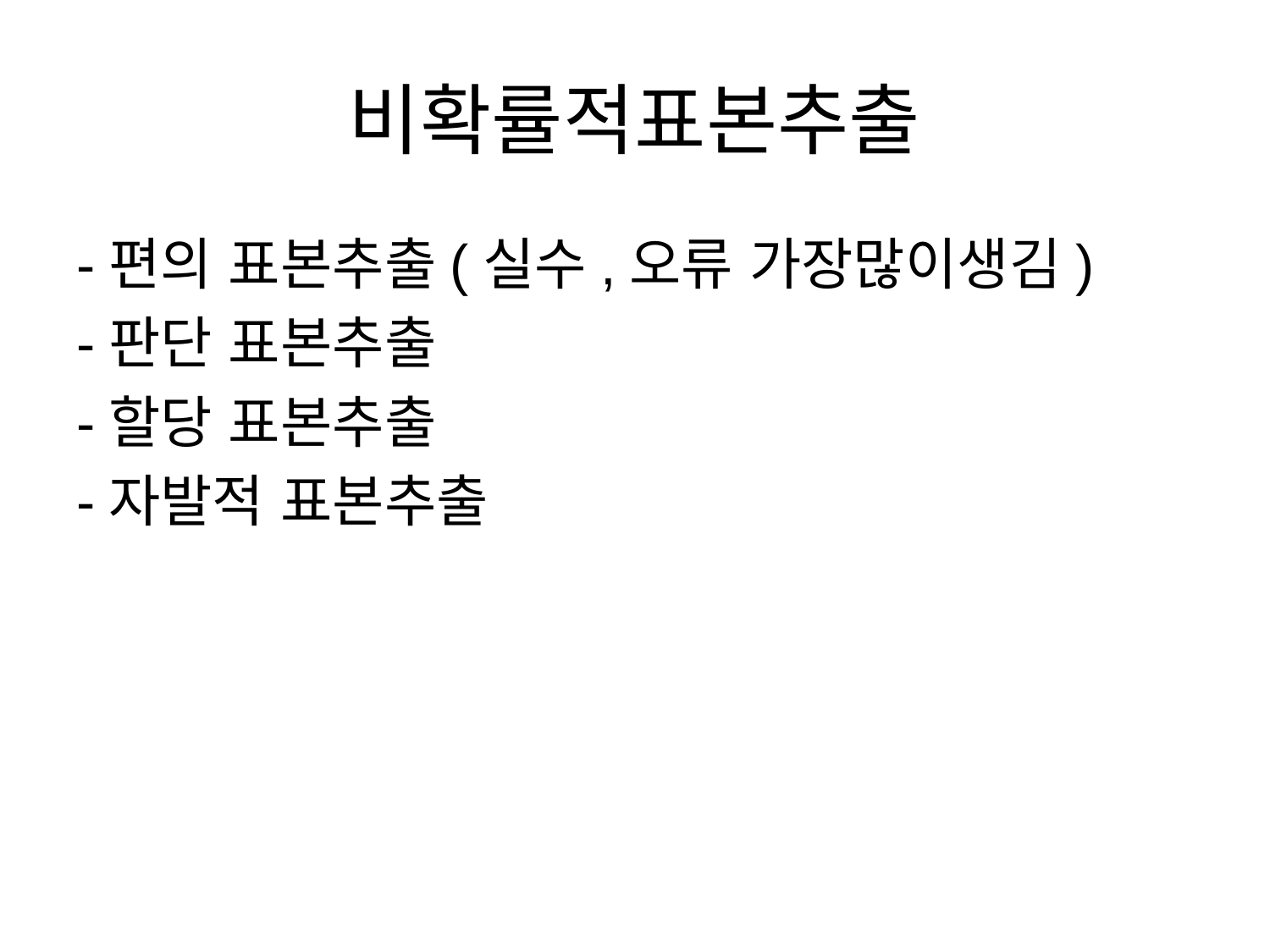

# 비확률적표본추출
-편의 표본추출(실수,오류 가장많이생김)
-판단 표본추출
-할당 표본추출
-자발적 표본추출